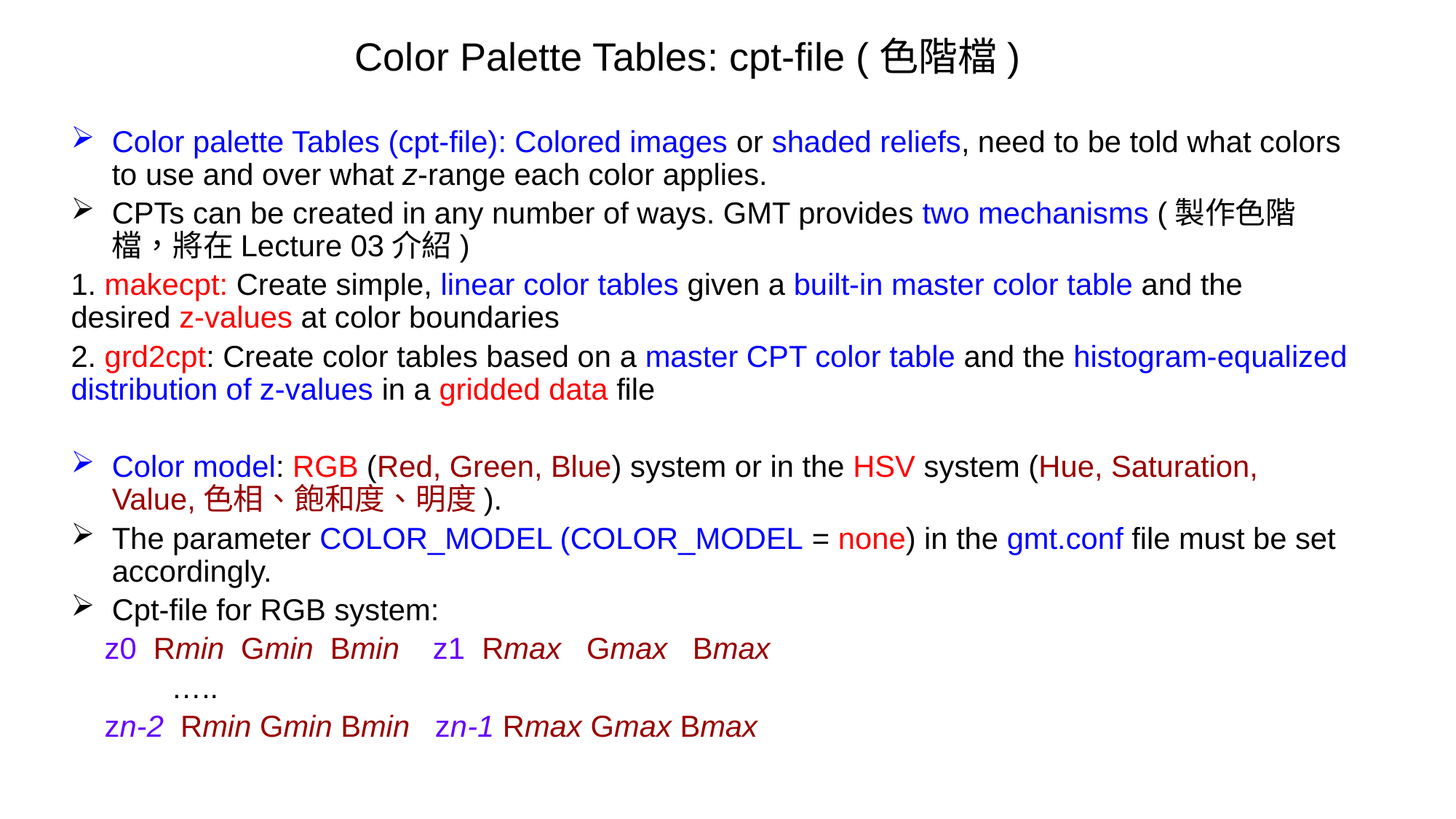

# Color Palette Tables: cpt-file (色階檔)
Color palette Tables (cpt-file): Colored images or shaded reliefs, need to be told what colors to use and over what z-range each color applies.
CPTs can be created in any number of ways. GMT provides two mechanisms (製作色階檔，將在Lecture 03介紹)
1. makecpt: Create simple, linear color tables given a built-in master color table and the desired z-values at color boundaries
2. grd2cpt: Create color tables based on a master CPT color table and the histogram-equalized distribution of z-values in a gridded data file

Color model: RGB (Red, Green, Blue) system or in the HSV system (Hue, Saturation, Value,色相、飽和度、明度).
The parameter COLOR_MODEL (COLOR_MODEL = none) in the gmt.conf file must be set accordingly.
Cpt-file for RGB system:
    z0  Rmin  Gmin  Bmin    z1  Rmax   Gmax   Bmax
            …..
    zn-2  Rmin Gmin Bmin   zn-1 Rmax Gmax Bmax